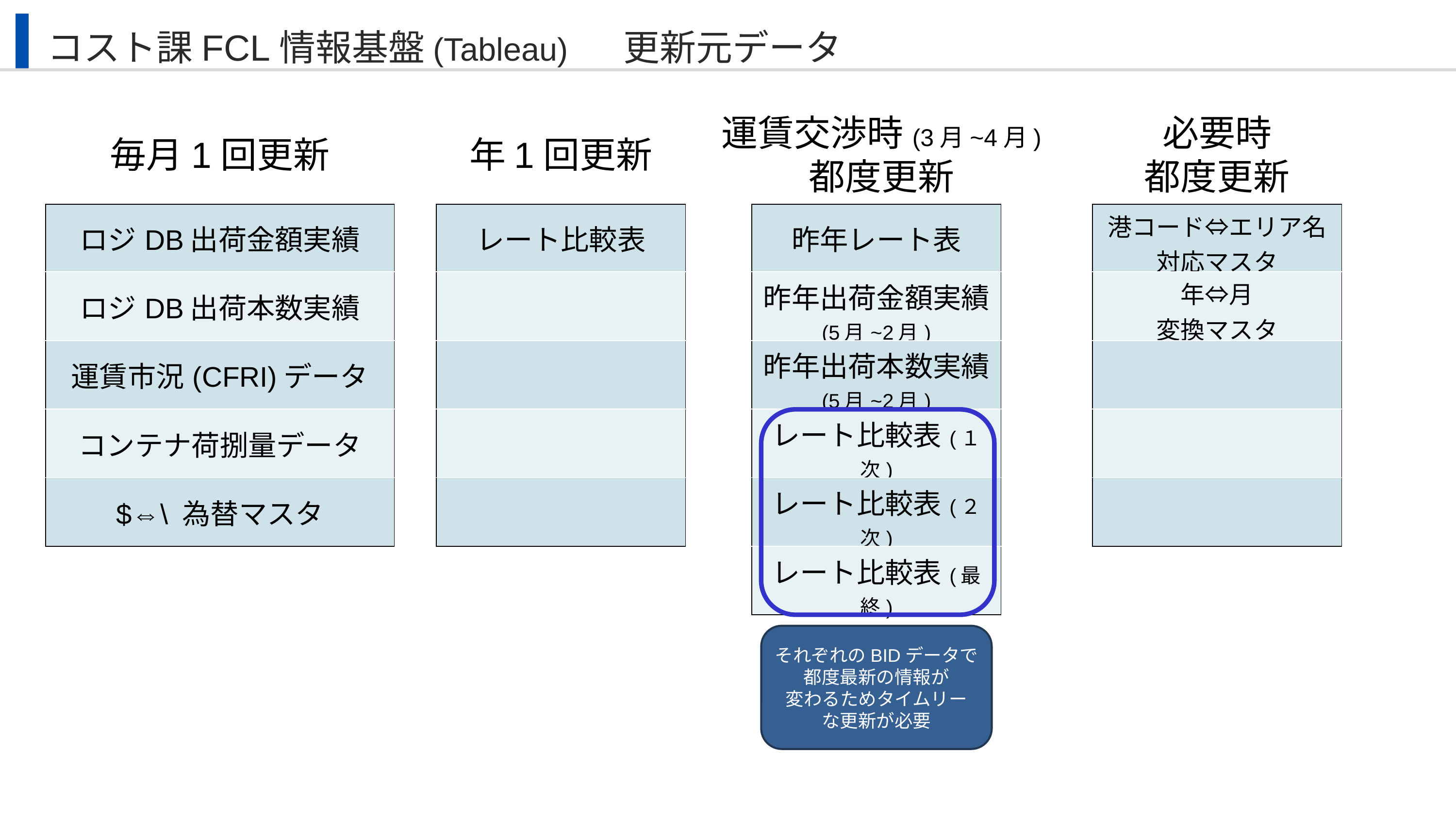

コスト課FCL情報基盤(Tableau) 　更新元データ

運賃交渉時(3月~4月)
都度更新
必要時
都度更新
毎月1回更新
年1回更新
| ロジDB出荷金額実績 |
| --- |
| ロジDB出荷本数実績 |
| 運賃市況(CFRI)データ |
| コンテナ荷捌量データ |
| $⇔\ 為替マスタ |
| レート比較表 |
| --- |
|  |
|  |
|  |
|  |
| 昨年レート表 |
| --- |
| 昨年出荷金額実績 (5月~2月) |
| 昨年出荷本数実績 (5月~2月) |
| レート比較表(１次) |
| レート比較表(２次) |
| レート比較表(最終) |
| 港コード⇔エリア名 対応マスタ |
| --- |
| 年⇔月 変換マスタ |
|  |
|  |
|  |

それぞれのBIDデータで
都度最新の情報が
変わるためタイムリー
な更新が必要